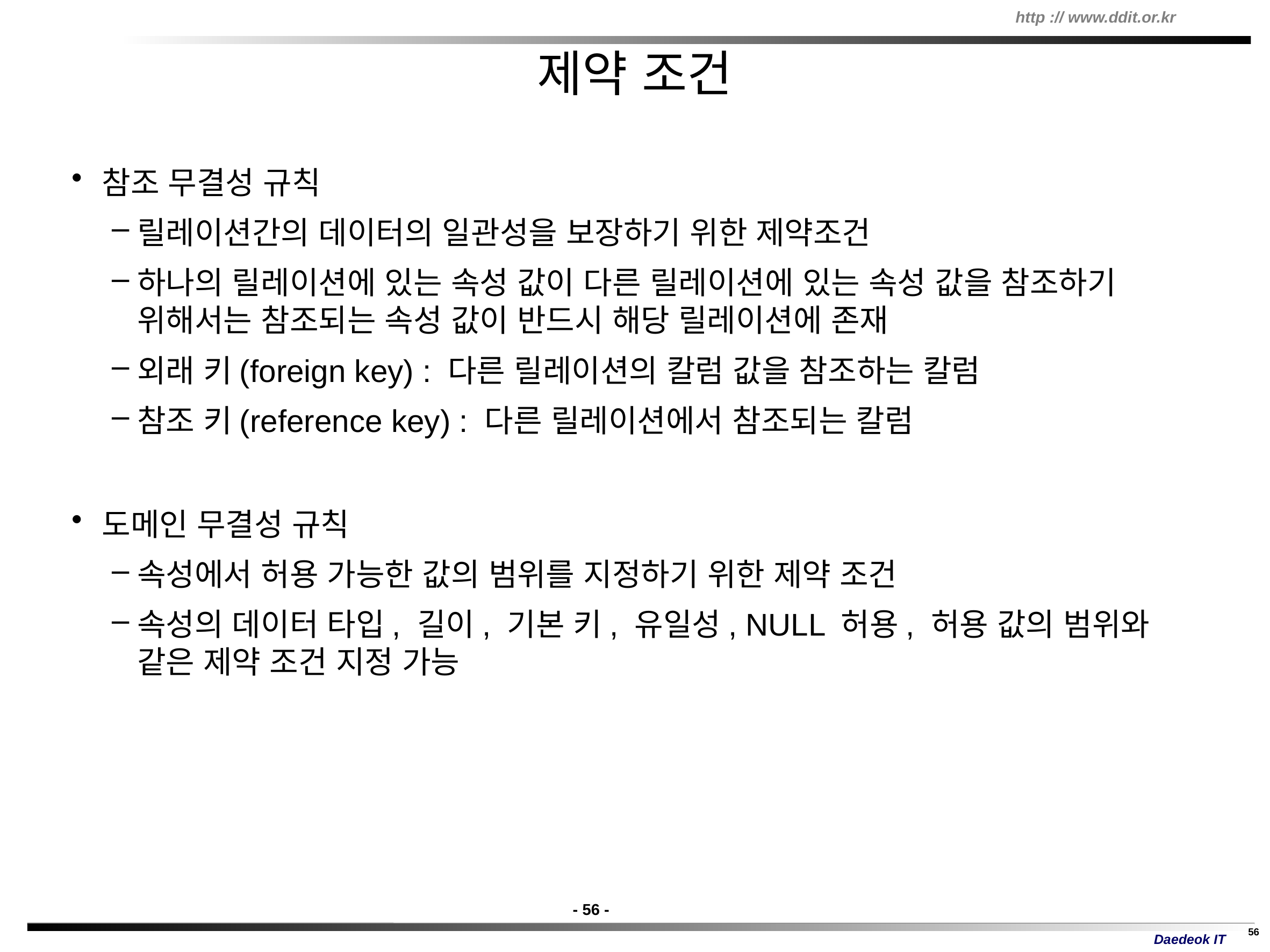

# 제약 조건
참조 무결성 규칙
릴레이션간의 데이터의 일관성을 보장하기 위한 제약조건
하나의 릴레이션에 있는 속성 값이 다른 릴레이션에 있는 속성 값을 참조하기 위해서는 참조되는 속성 값이 반드시 해당 릴레이션에 존재
외래 키(foreign key) : 다른 릴레이션의 칼럼 값을 참조하는 칼럼
참조 키(reference key) : 다른 릴레이션에서 참조되는 칼럼

도메인 무결성 규칙
속성에서 허용 가능한 값의 범위를 지정하기 위한 제약 조건
속성의 데이터 타입, 길이, 기본 키, 유일성, NULL 허용, 허용 값의 범위와 같은 제약 조건 지정 가능

- 56 -